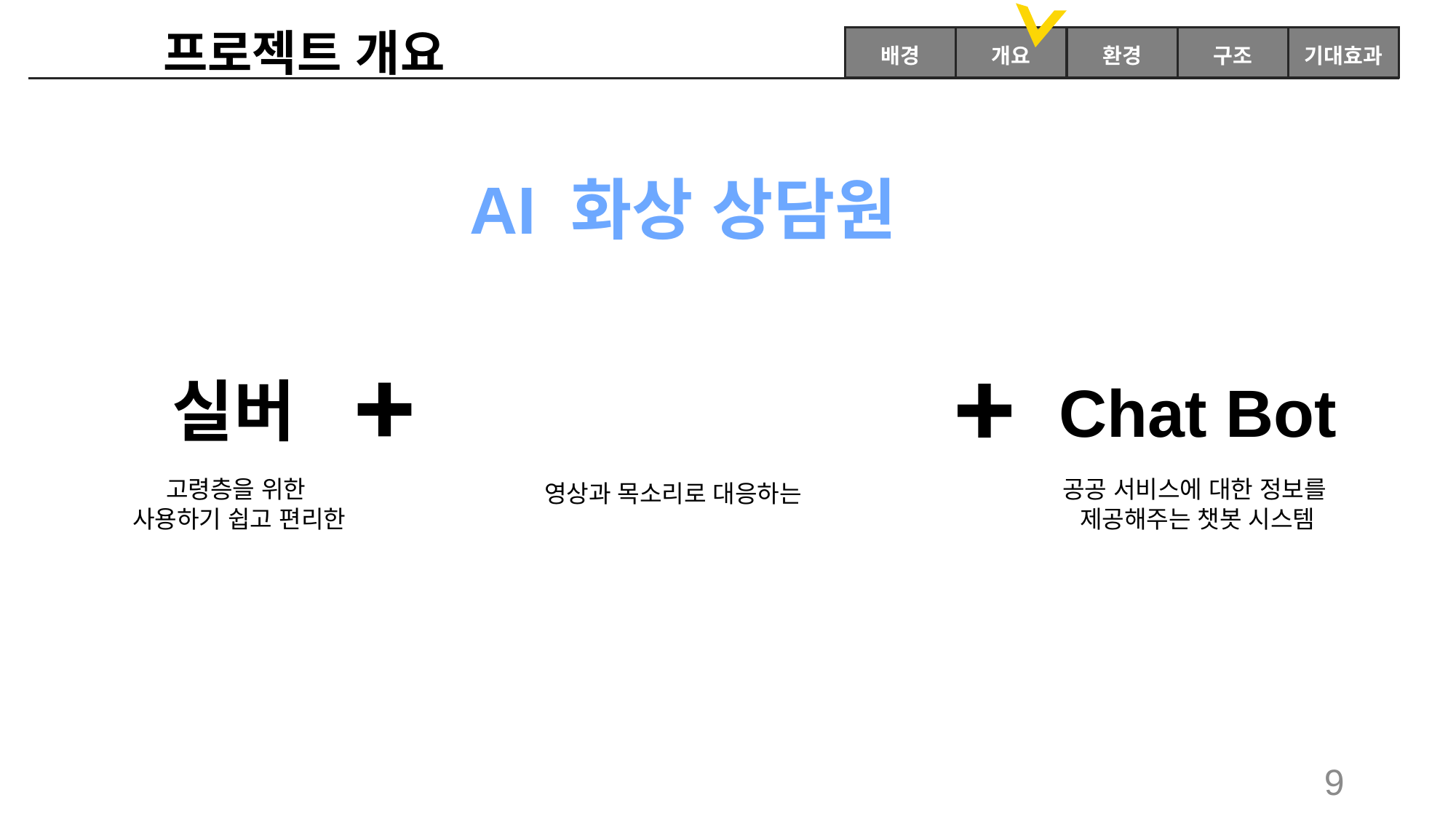

프로젝트 개요
배경
개요
환경
구조
기대효과
AI 화상 상담원
실버
Chat Bot

고령층을 위한
사용하기 쉽고 편리한

공공 서비스에 대한 정보를
제공해주는 챗봇 시스템

영상과 목소리로 대응하는
9